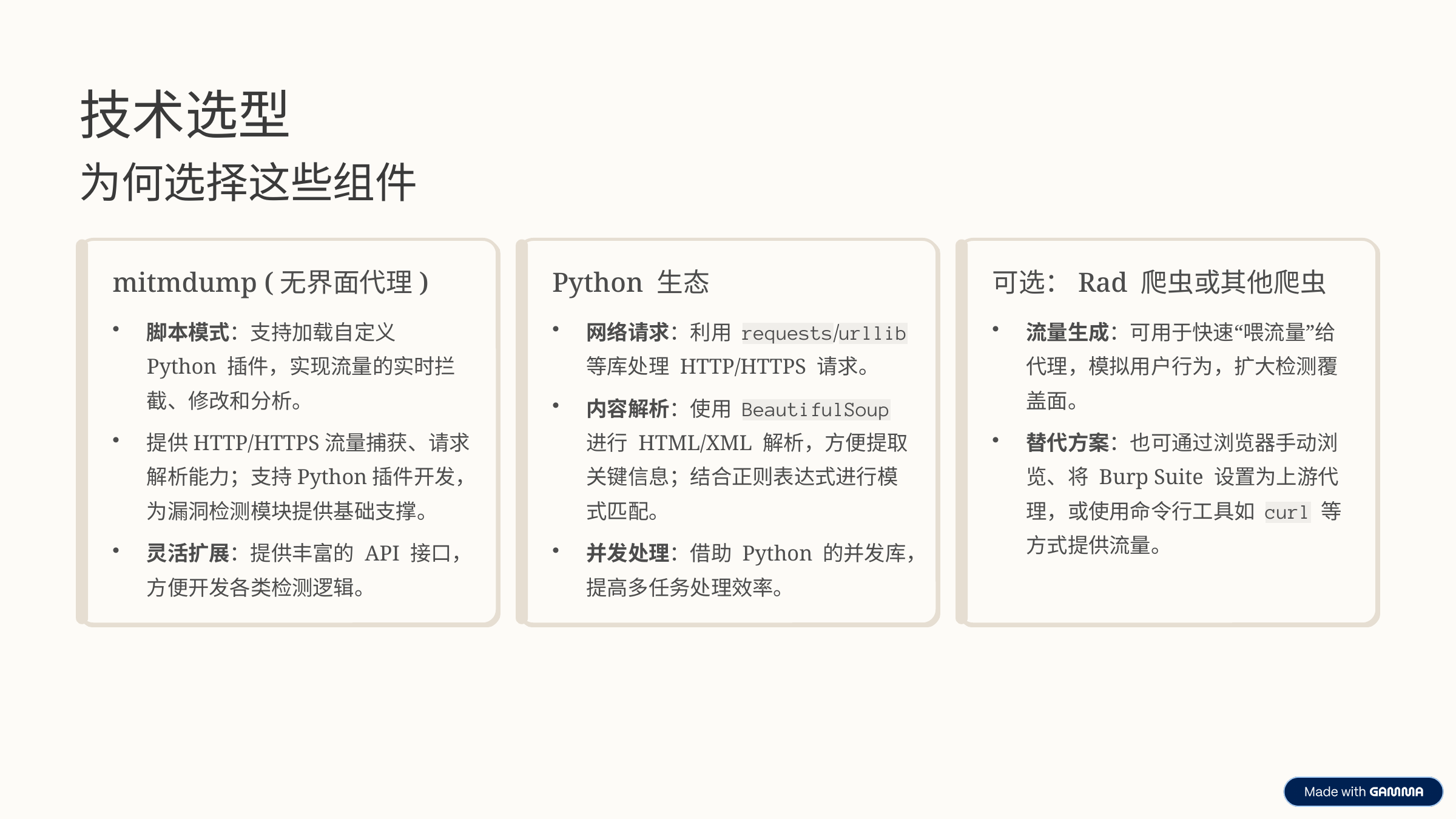

技术选型
为何选择这些组件

mitmdump (无界面代理)
Python 生态
可选：Rad 爬虫或其他爬虫
脚本模式：支持加载自定义 Python 插件，实现流量的实时拦截、修改和分析。
网络请求：利用 requests/urllib 等库处理 HTTP/HTTPS 请求。
流量生成：可用于快速“喂流量”给代理，模拟用户行为，扩大检测覆盖面。
内容解析：使用 BeautifulSoup 进行 HTML/XML 解析，方便提取关键信息；结合正则表达式进行模式匹配。
提供HTTP/HTTPS流量捕获、请求解析能力；支持Python插件开发，为漏洞检测模块提供基础支撑。
替代方案：也可通过浏览器手动浏览、将 Burp Suite 设置为上游代理，或使用命令行工具如 curl 等方式提供流量。
灵活扩展：提供丰富的 API 接口，方便开发各类检测逻辑。
并发处理：借助 Python 的并发库，提高多任务处理效率。